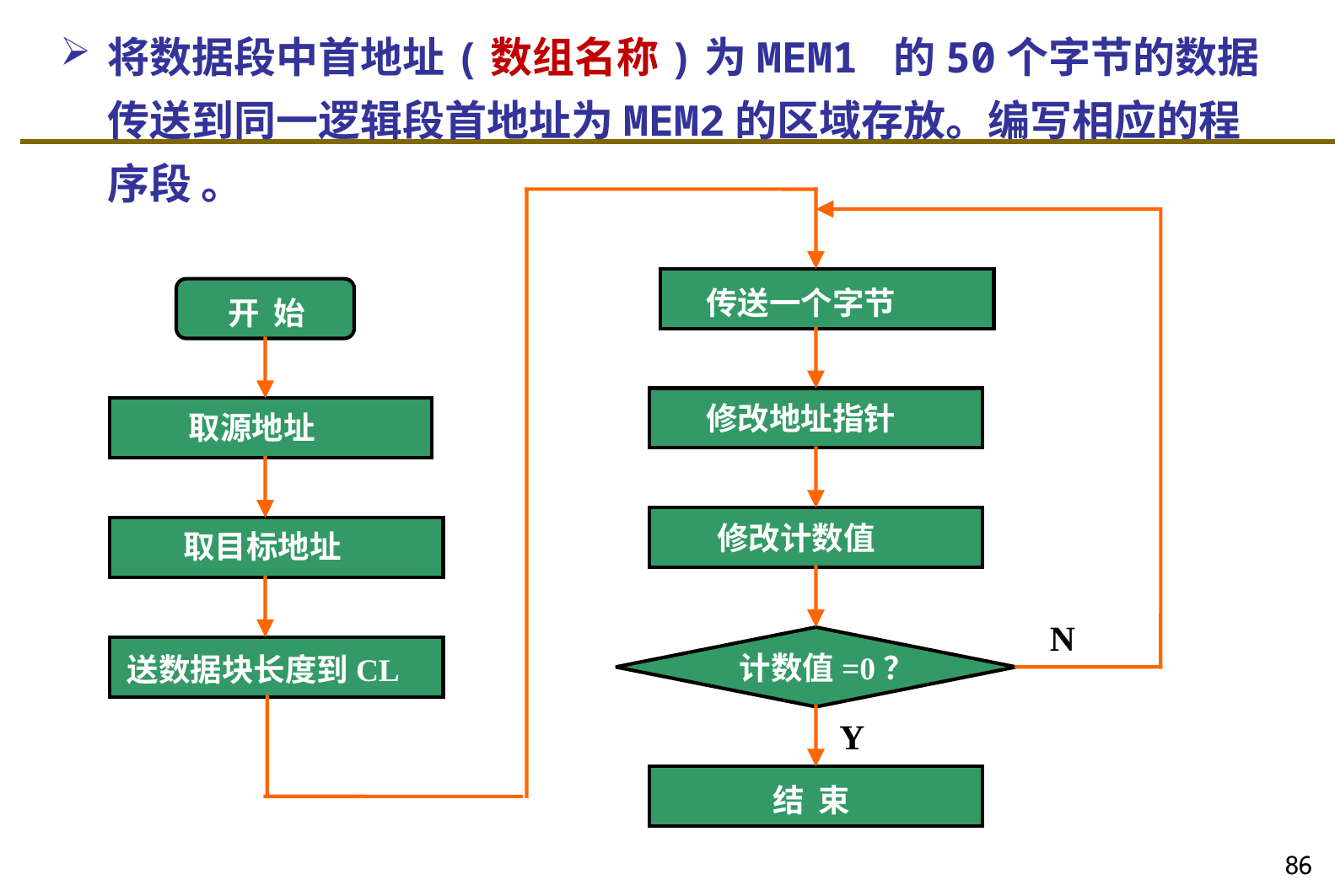

将数据段中首地址(数组名称)为MEM1 的50个字节的数据传送到同一逻辑段首地址为MEM2的区域存放。编写相应的程序段 。

传送一个字节

 开  始

修改地址指针

取源地址

修改计数值

取目标地址

N

计数值=0？
送数据块长度到CL

Y

结  束

86